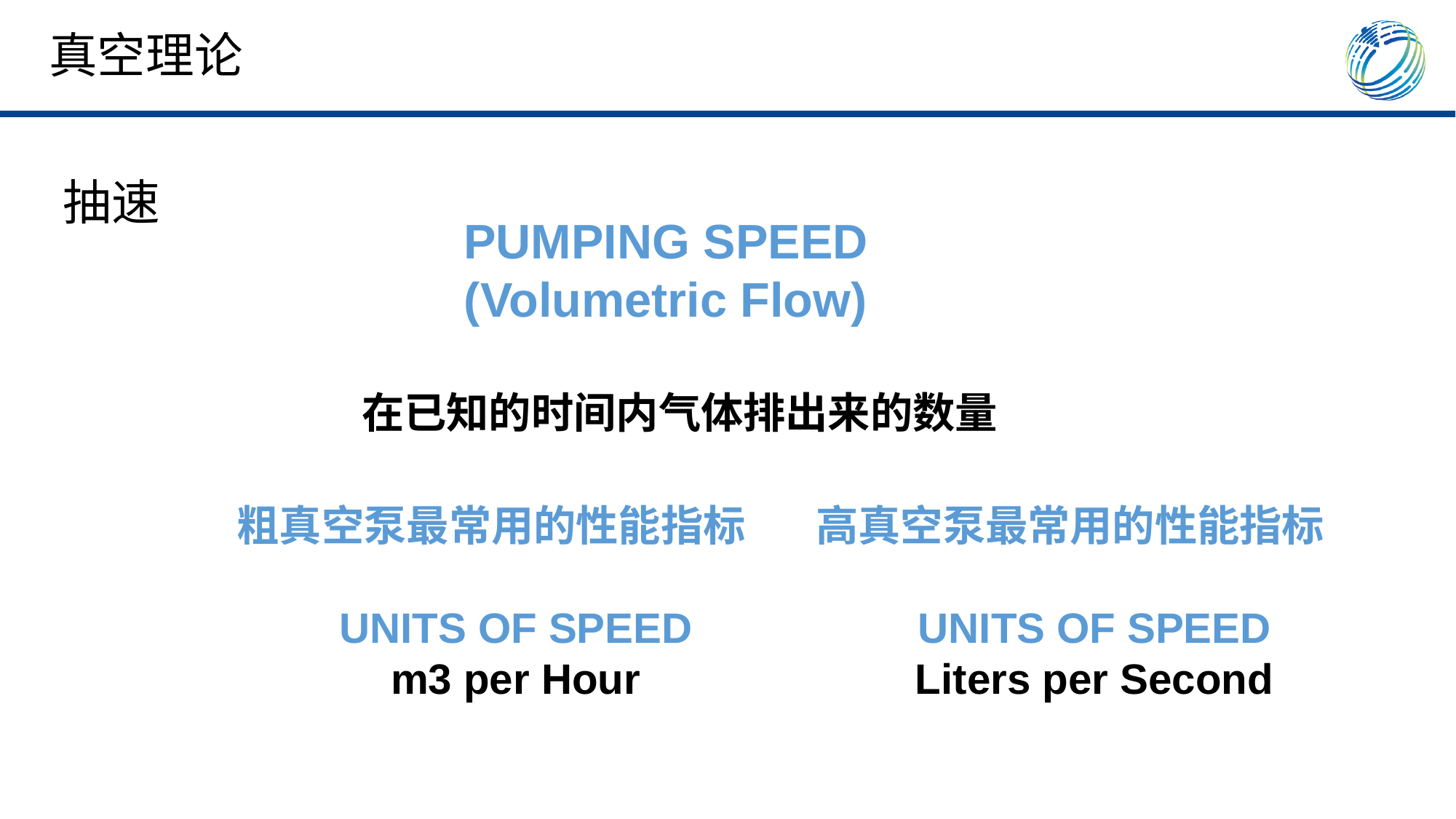

真空理论
# 抽速
PUMPING SPEED
(Volumetric Flow)
在已知的时间内气体排出来的数量
粗真空泵最常用的性能指标

UNITS OF SPEED
m3 per Hour
高真空泵最常用的性能指标

UNITS OF SPEED
Liters per Second